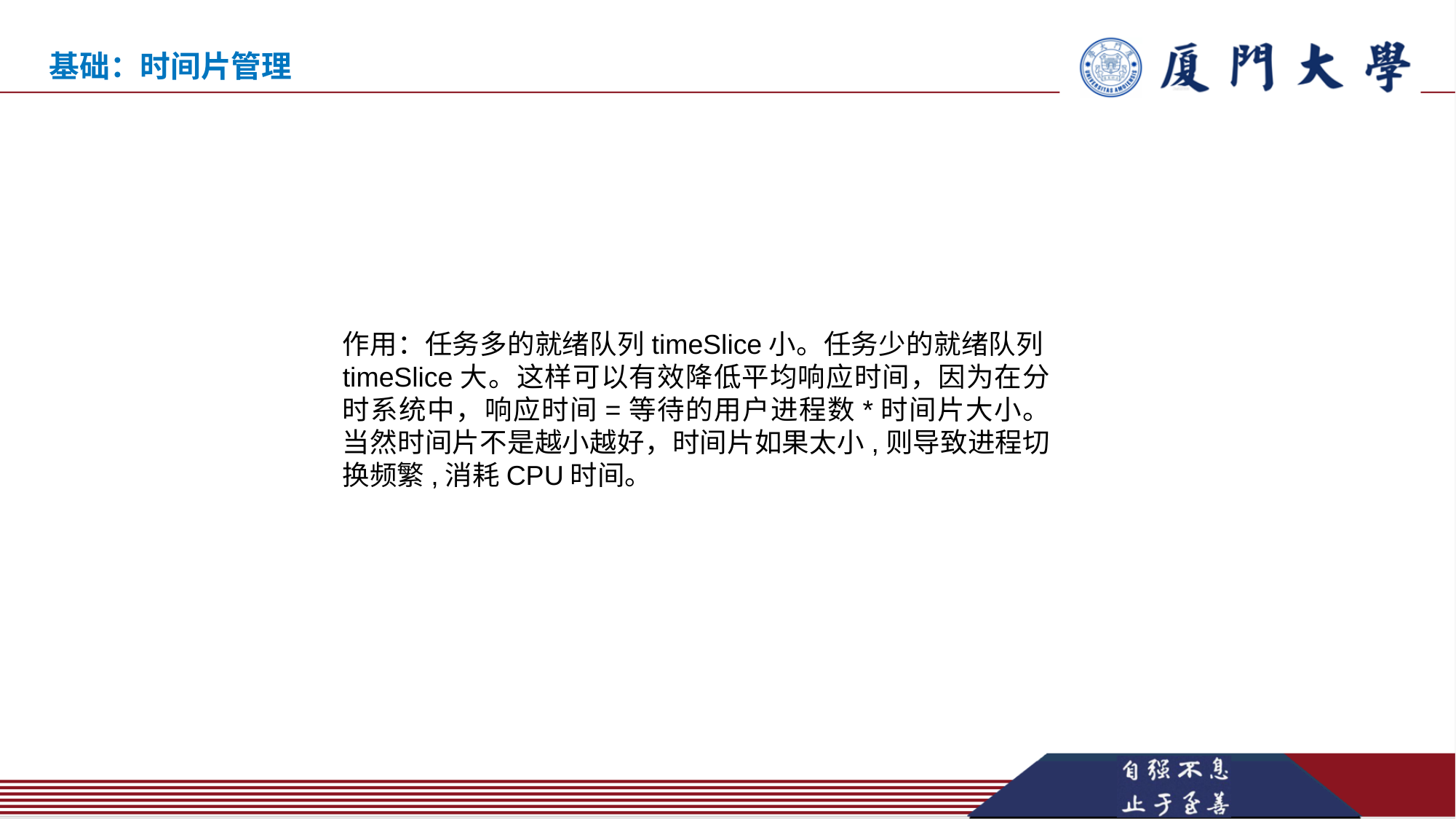

基础：时间片管理

作用：任务多的就绪队列timeSlice小。任务少的就绪队列timeSlice大。这样可以有效降低平均响应时间，因为在分时系统中，响应时间=等待的用户进程数*时间片大小。当然时间片不是越小越好，时间片如果太小,则导致进程切换频繁,消耗CPU时间。